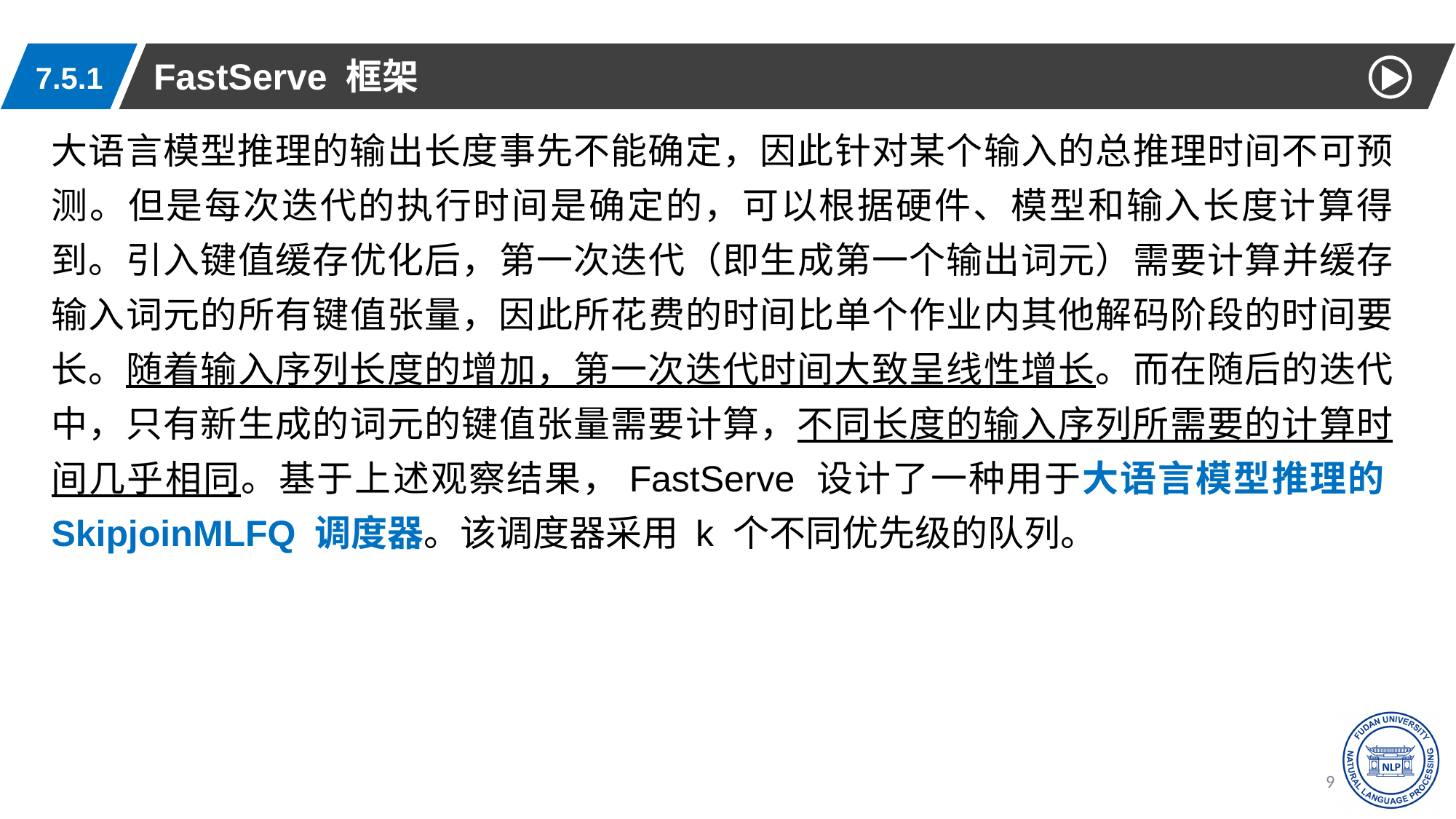

FastServe 框架
7.5.1

大语言模型推理的输出长度事先不能确定，因此针对某个输入的总推理时间不可预测。但是每次迭代的执行时间是确定的，可以根据硬件、模型和输入长度计算得到。引入键值缓存优化后，第一次迭代（即生成第一个输出词元）需要计算并缓存输入词元的所有键值张量，因此所花费的时间比单个作业内其他解码阶段的时间要长。随着输入序列长度的增加，第一次迭代时间大致呈线性增长。而在随后的迭代中，只有新生成的词元的键值张量需要计算，不同长度的输入序列所需要的计算时间几乎相同。基于上述观察结果，FastServe 设计了一种用于大语言模型推理的SkipjoinMLFQ 调度器。该调度器采用 k 个不同优先级的队列。
98